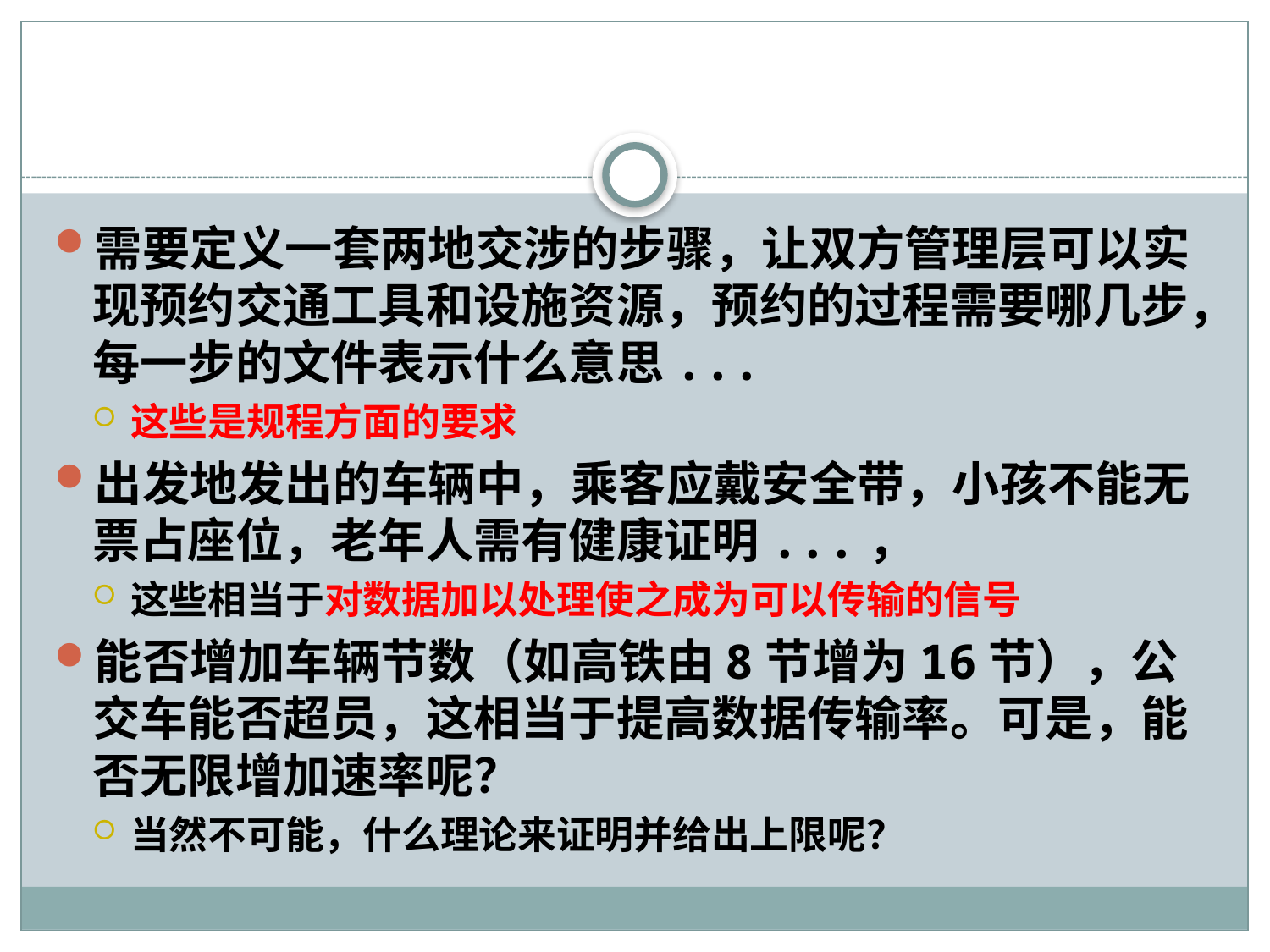

#
需要定义一套两地交涉的步骤，让双方管理层可以实现预约交通工具和设施资源，预约的过程需要哪几步，每一步的文件表示什么意思...
这些是规程方面的要求
出发地发出的车辆中，乘客应戴安全带，小孩不能无票占座位，老年人需有健康证明...，
这些相当于对数据加以处理使之成为可以传输的信号
能否增加车辆节数（如高铁由8节增为16节），公交车能否超员，这相当于提高数据传输率。可是，能否无限增加速率呢？
当然不可能，什么理论来证明并给出上限呢？